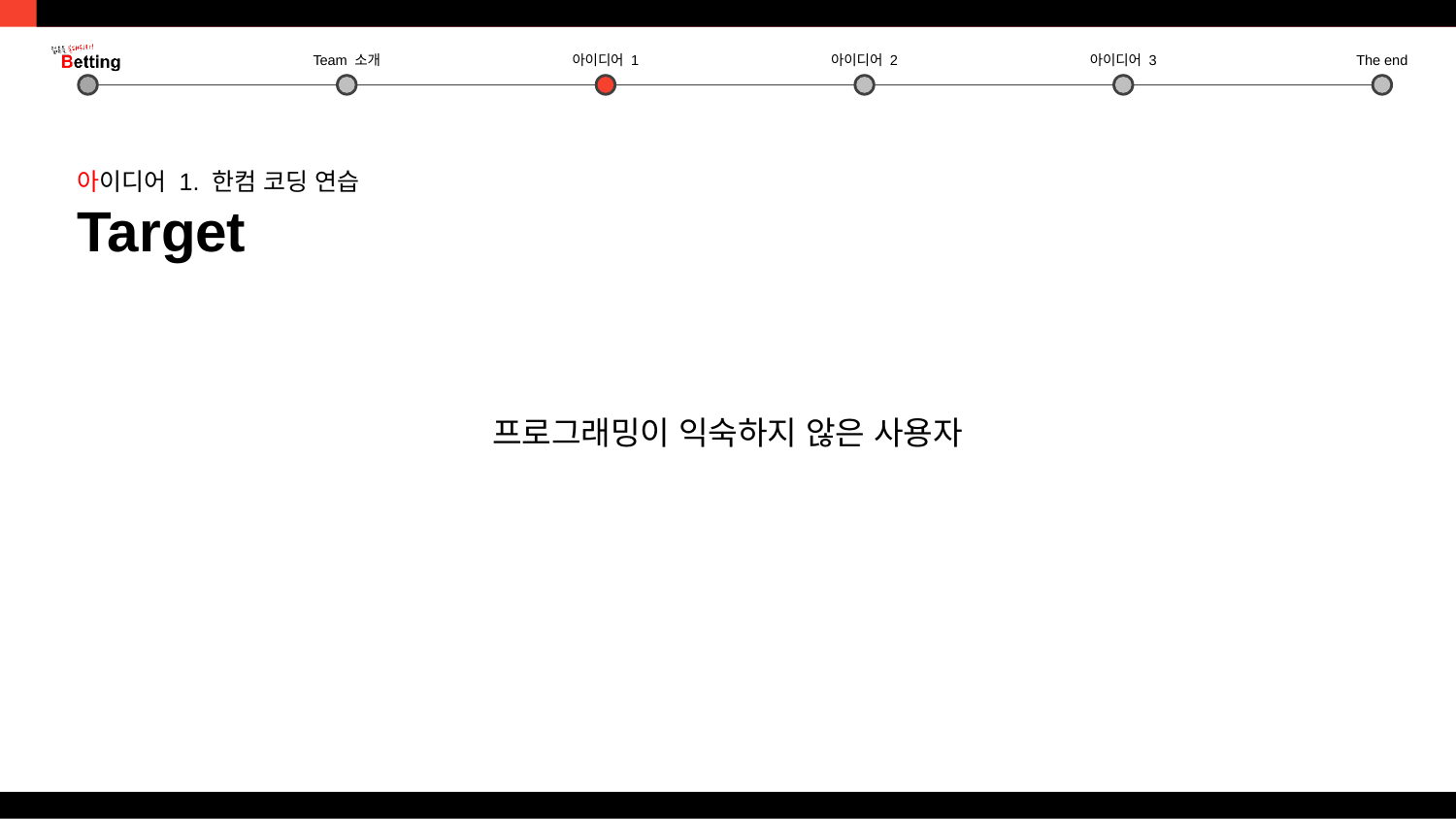

아이디어 1. 한컴 코딩 연습
Target
프로그래밍이 익숙하지 않은 사용자